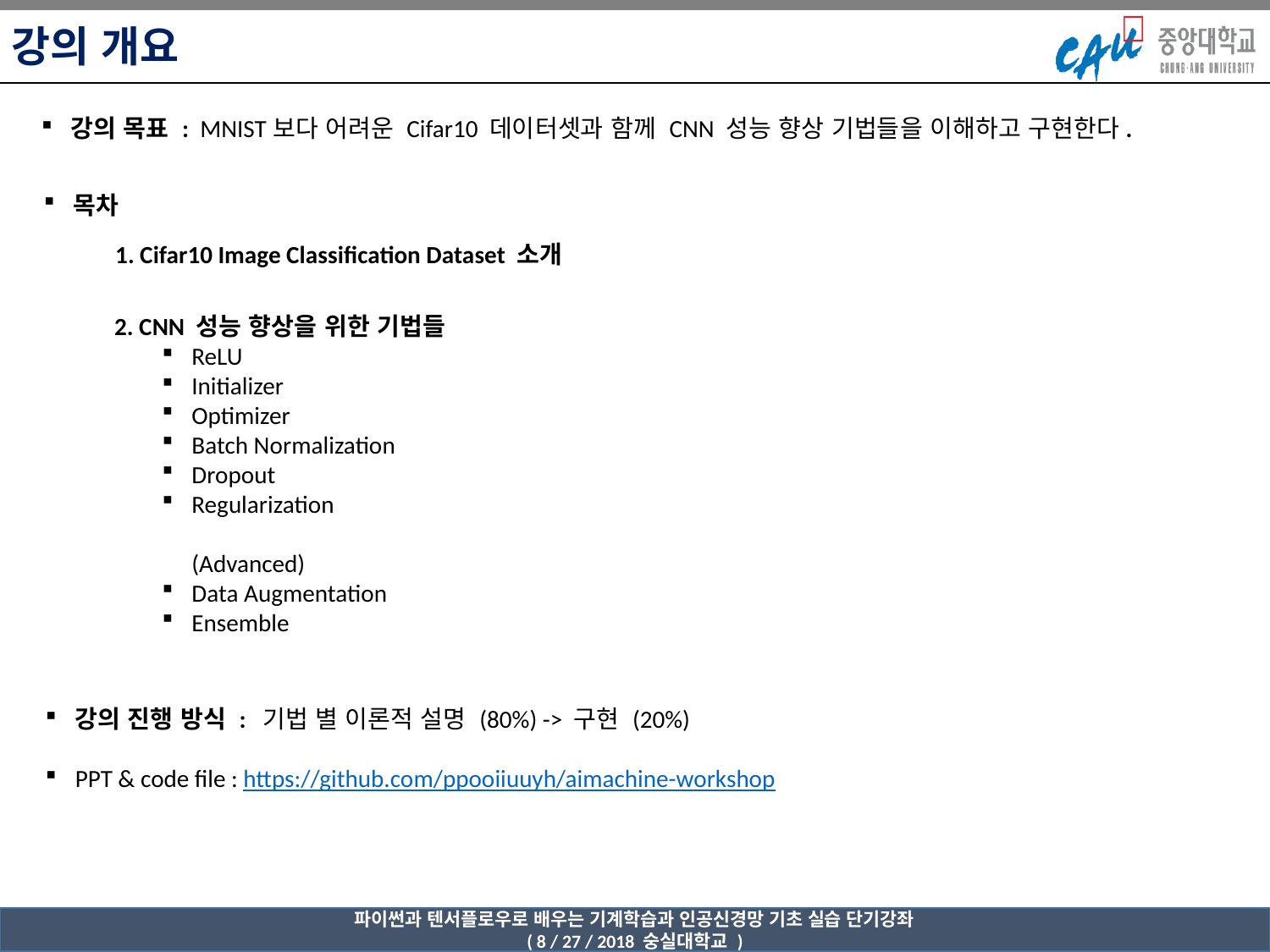

강의 개요
강의 목표 :  MNIST보다 어려운 Cifar10 데이터셋과 함께 CNN 성능 향상 기법들을 이해하고 구현한다.
목차
1. Cifar10 Image Classification Dataset 소개
2. CNN 성능 향상을 위한 기법들
ReLU
Initializer
Optimizer
Batch Normalization
Dropout
Regularization
(Advanced)
Data Augmentation
Ensemble
강의 진행 방식 :  기법 별 이론적 설명 (80%) -> 구현 (20%)

PPT & code file : https://github.com/ppooiiuuyh/aimachine-workshop